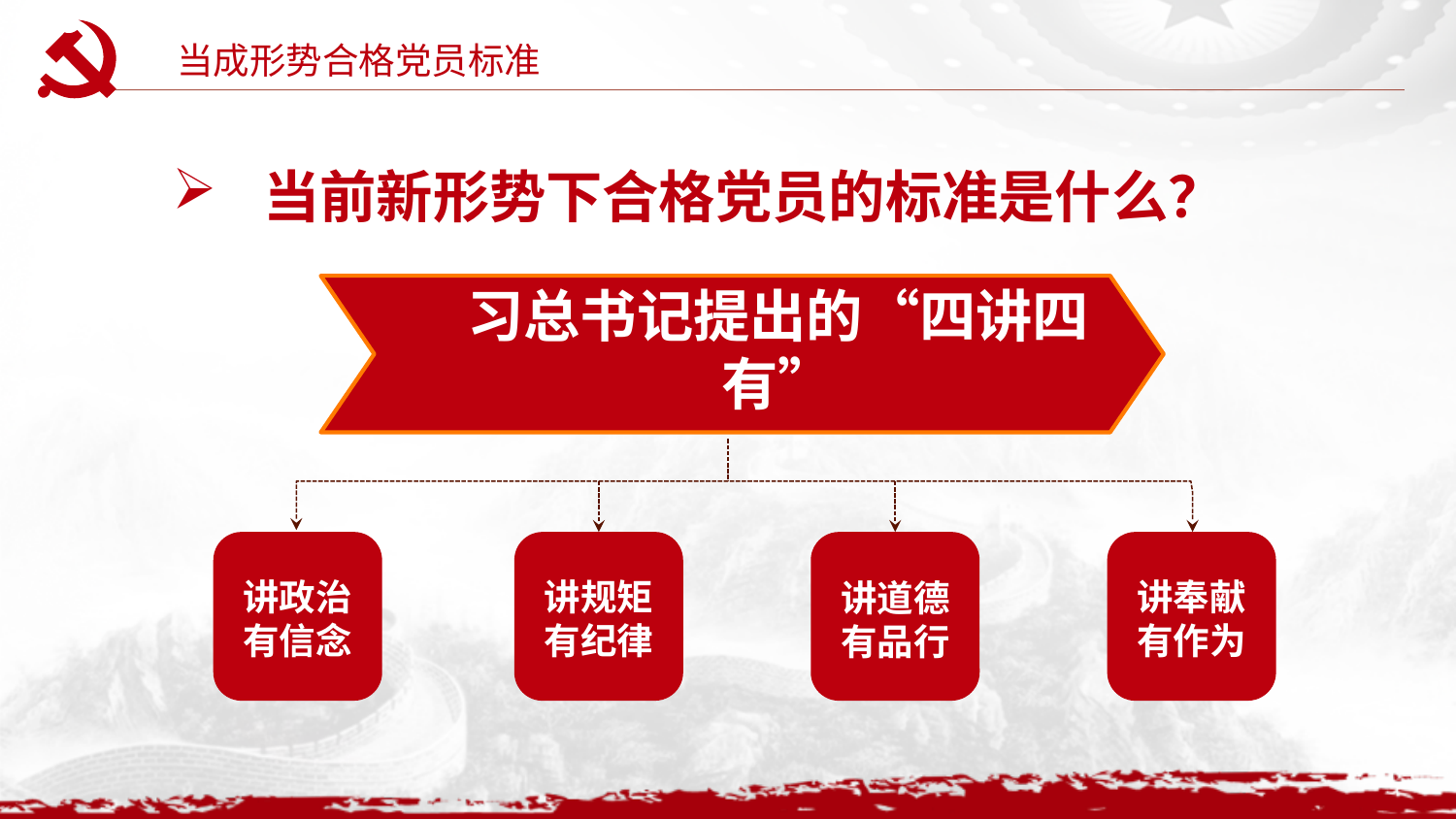

当成形势合格党员标准
当前新形势下合格党员的标准是什么？

习总书记提出的“四讲四有”

讲政治
有信念

讲规矩
有纪律

讲道德
有品行

讲奉献
有作为